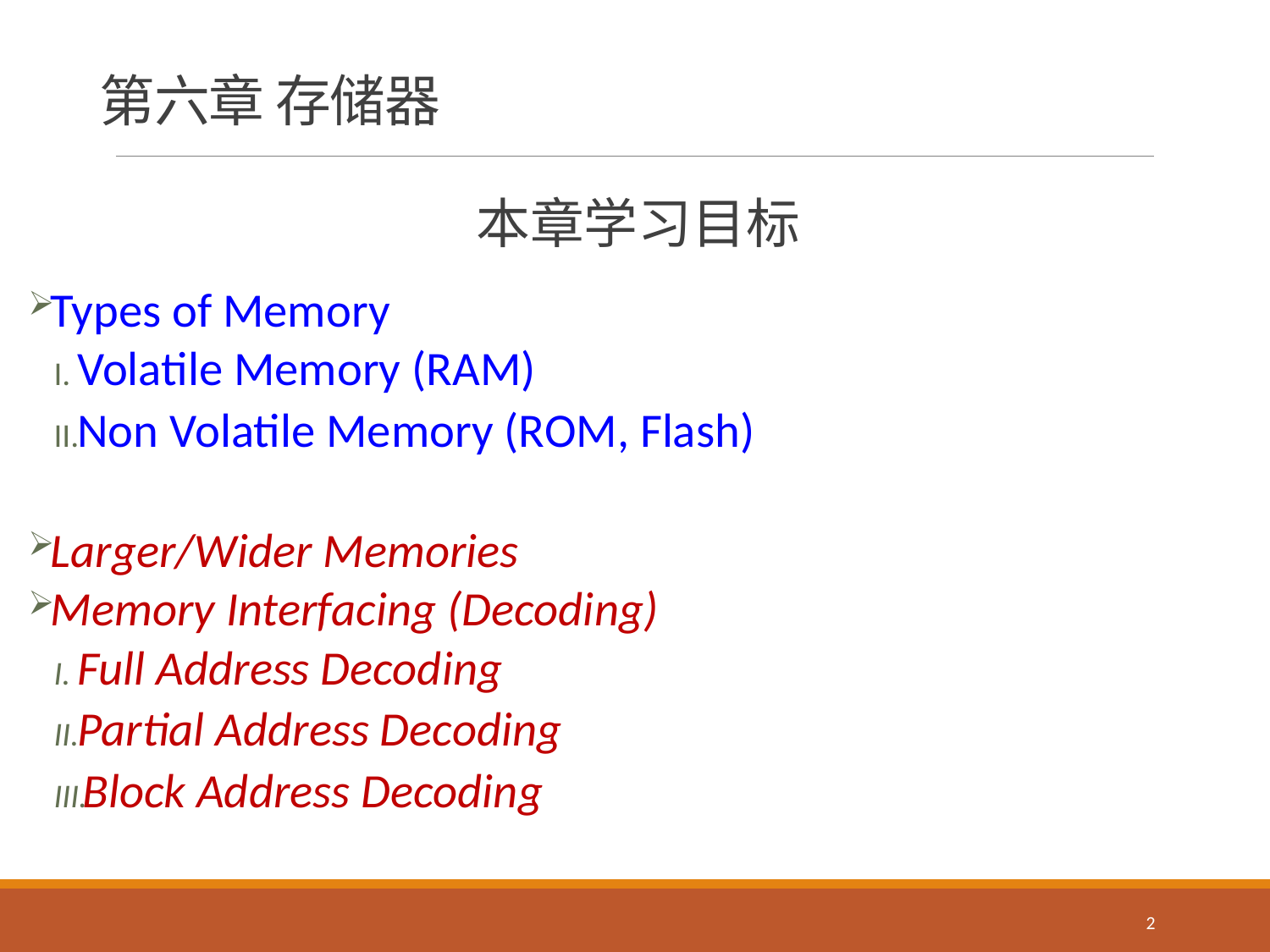

# 第六章 存储器
本章学习目标
Types of Memory
Volatile Memory (RAM)
Non Volatile Memory (ROM, Flash)

Larger/Wider Memories
Memory Interfacing (Decoding)
Full Address Decoding
Partial Address Decoding
Block Address Decoding
2